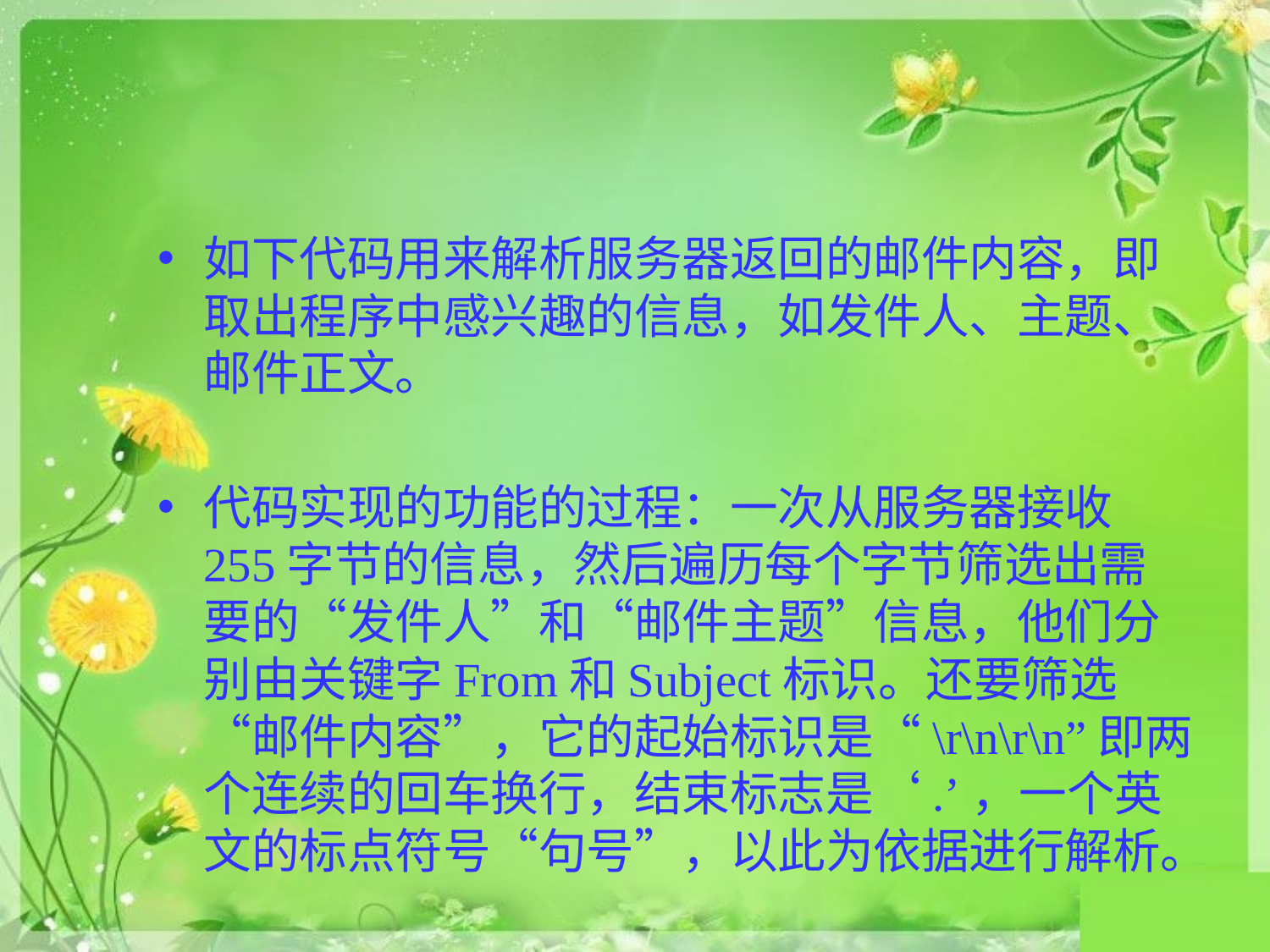

#
如下代码用来解析服务器返回的邮件内容，即取出程序中感兴趣的信息，如发件人、主题、邮件正文。

代码实现的功能的过程：一次从服务器接收255字节的信息，然后遍历每个字节筛选出需要的“发件人”和“邮件主题”信息，他们分别由关键字From和Subject标识。还要筛选“邮件内容”，它的起始标识是“\r\n\r\n”即两个连续的回车换行，结束标志是‘.’，一个英文的标点符号“句号”，以此为依据进行解析。